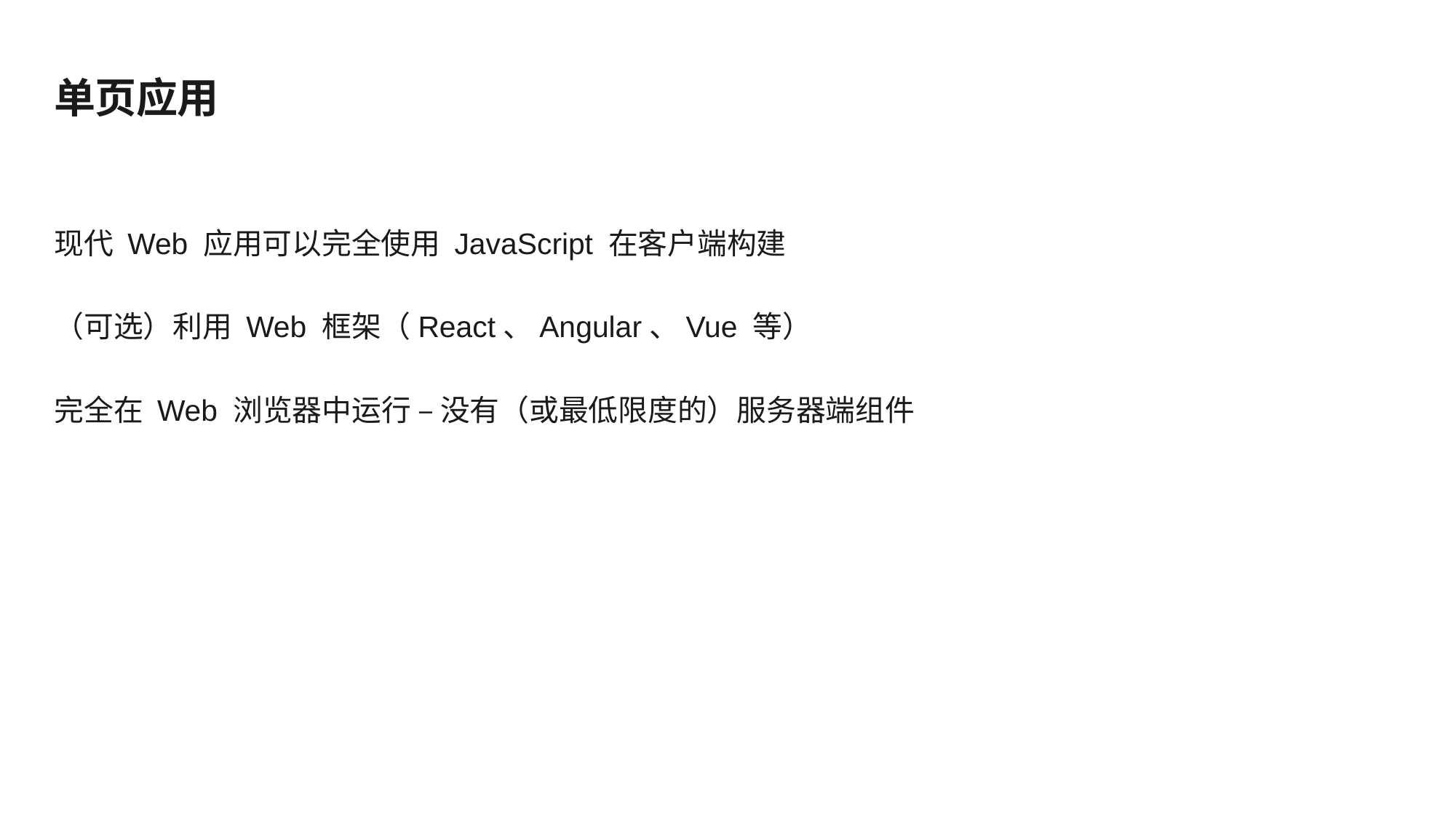

# 单页应用
现代 Web 应用可以完全使用 JavaScript 在客户端构建

（可选）利用 Web 框架（React、Angular、Vue 等）

完全在 Web 浏览器中运行 – 没有（或最低限度的）服务器端组件